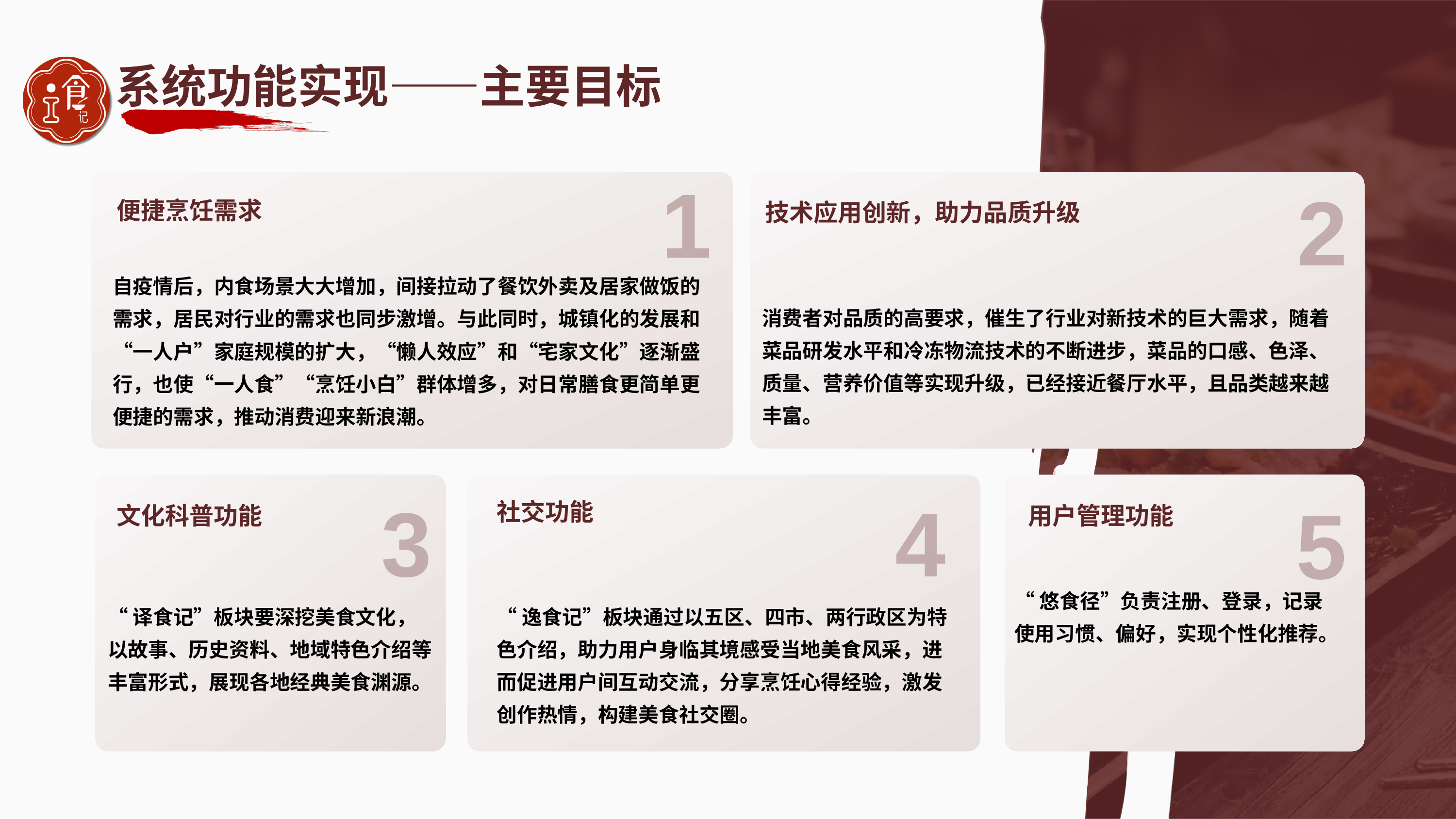

系统功能实现——主要目标

1

2
便捷烹饪需求

技术应用创新，助力品质升级
自疫情后，内食场景大大增加，间接拉动了餐饮外卖及居家做饭的需求，居民对行业的需求也同步激增。与此同时，城镇化的发展和“一人户”家庭规模的扩大，“懒人效应”和“宅家文化”逐渐盛行，也使“一人食”“烹饪小白”群体增多，对日常膳食更简单更便捷的需求，推动消费迎来新浪潮。
消费者对品质的高要求，催生了行业对新技术的巨大需求，随着菜品研发水平和冷冻物流技术的不断进步，菜品的口感、色泽、质量、营养价值等实现升级，已经接近餐厅水平，且品类越来越丰富。

3
4
5
社交功能
文化科普功能
用户管理功能
“悠食径”负责注册、登录，记录使用习惯、偏好，实现个性化推荐。
“译食记”板块要深挖美食文化，以故事、历史资料、地域特色介绍等丰富形式，展现各地经典美食渊源。

“逸食记”板块通过以五区、四市、两行政区为特色介绍，助力用户身临其境感受当地美食风采，进而促进用户间互动交流，分享烹饪心得经验，激发创作热情，构建美食社交圈。